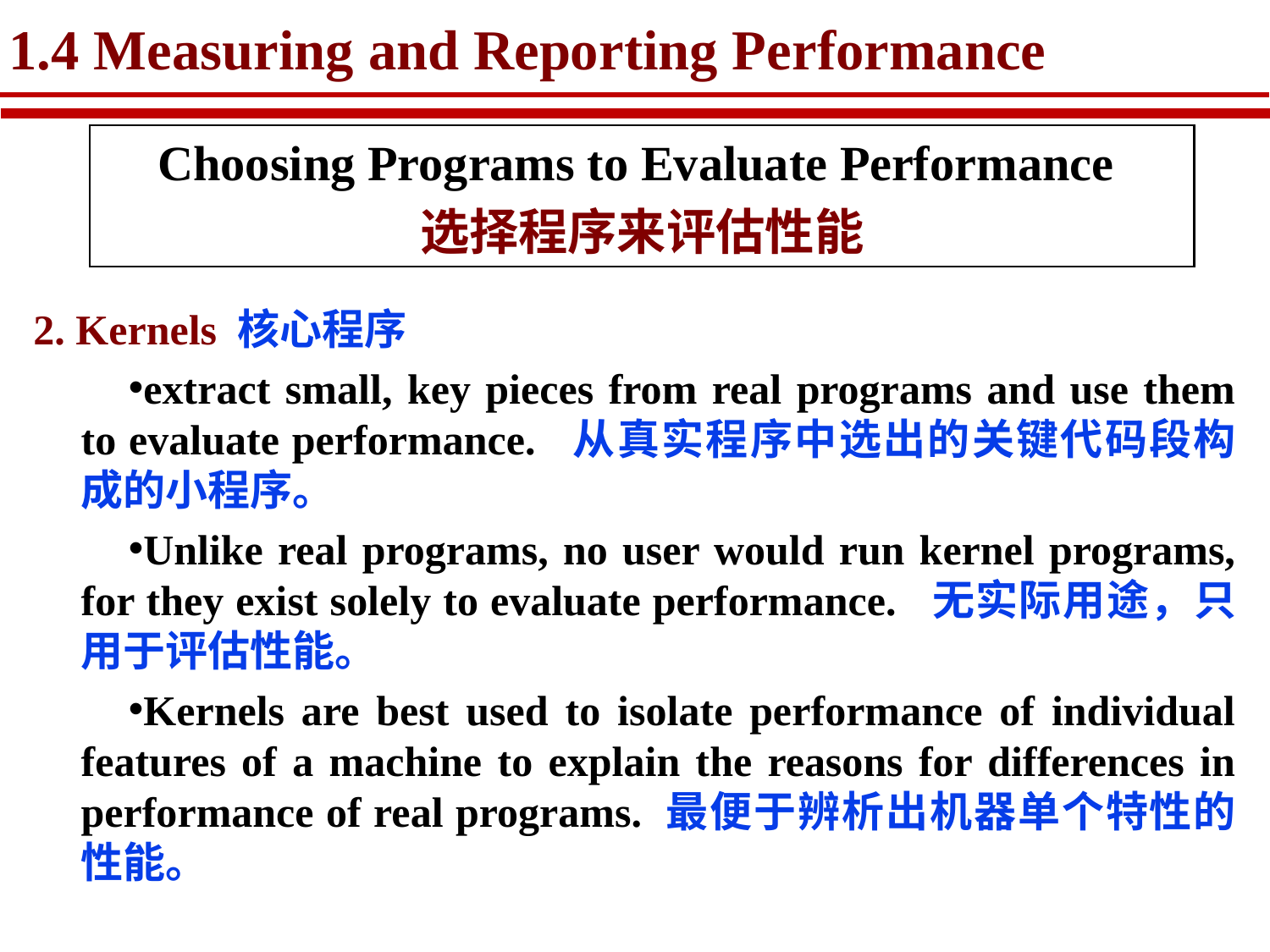

# 1.4 Measuring and Reporting Performance
Choosing Programs to Evaluate Performance
选择程序来评估性能
2. Kernels 核心程序
extract small, key pieces from real programs and use them to evaluate performance.  从真实程序中选出的关键代码段构成的小程序。
Unlike real programs, no user would run kernel programs, for they exist solely to evaluate performance.  无实际用途，只用于评估性能。
Kernels are best used to isolate performance of individual features of a machine to explain the reasons for differences in performance of real programs. 最便于辨析出机器单个特性的性能。